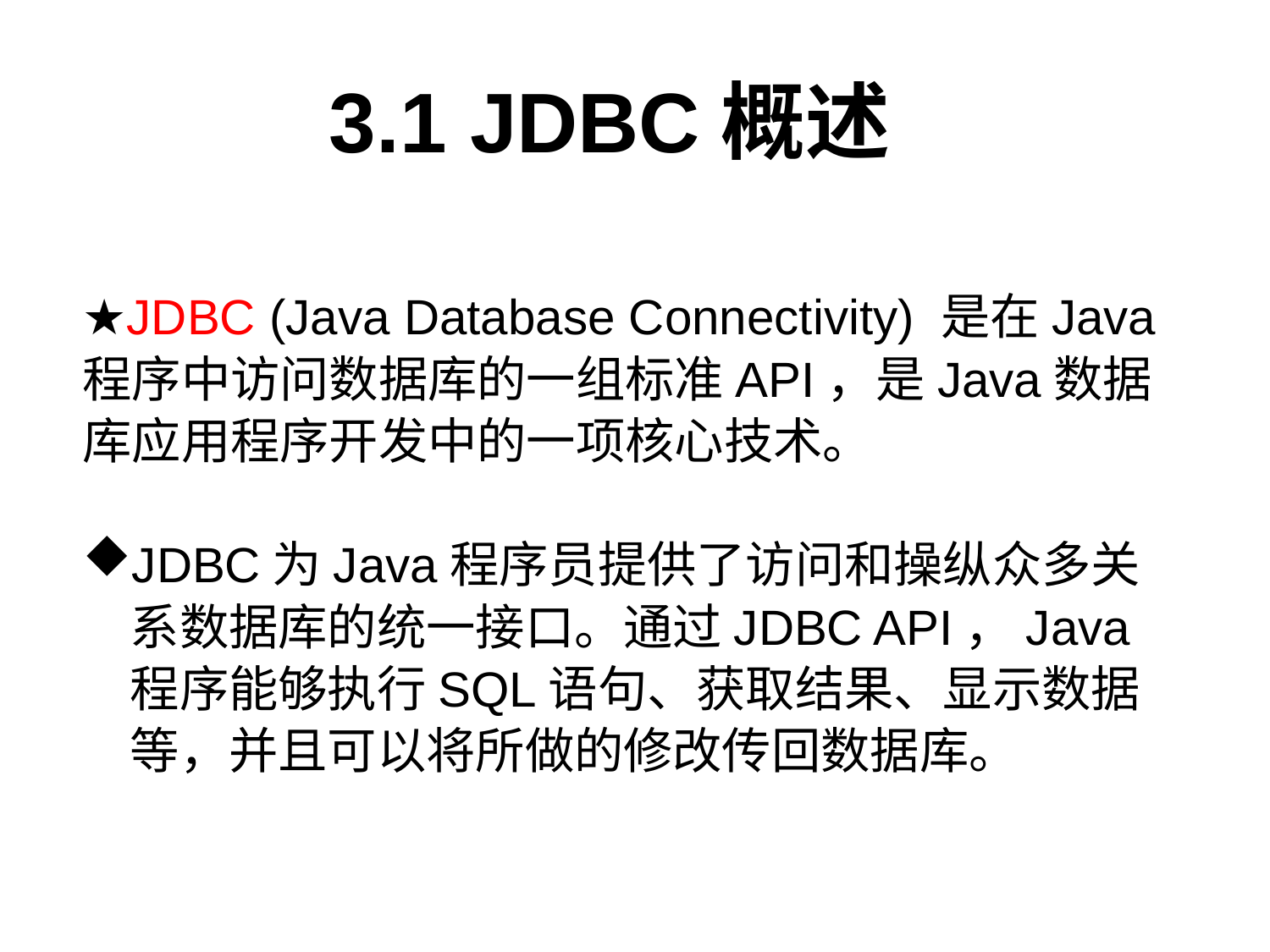

# 3.1 JDBC概述
★JDBC (Java Database Connectivity) 是在Java程序中访问数据库的一组标准API，是Java数据库应用程序开发中的一项核心技术。

JDBC为Java程序员提供了访问和操纵众多关系数据库的统一接口。通过JDBC API，Java程序能够执行SQL语句、获取结果、显示数据等，并且可以将所做的修改传回数据库。